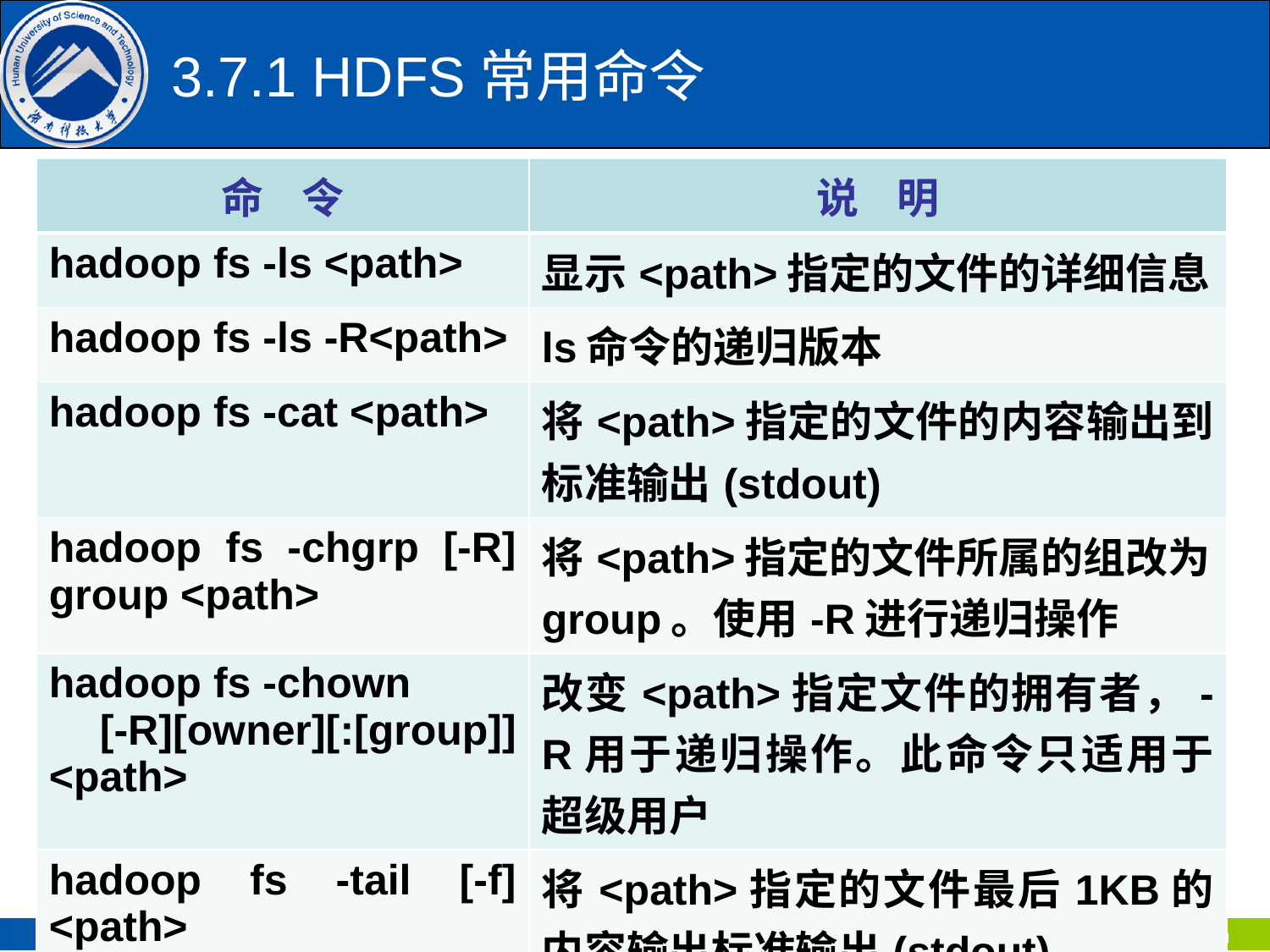

# 3.7.1 HDFS常用命令
| 命 令 | 说 明 |
| --- | --- |
| hadoop fs -ls <path> | 显示<path>指定的文件的详细信息 |
| hadoop fs -ls -R<path> | ls命令的递归版本 |
| hadoop fs -cat <path> | 将<path>指定的文件的内容输出到标准输出(stdout) |
| hadoop fs -chgrp [-R] group <path> | 将<path>指定的文件所属的组改为group。使用-R进行递归操作 |
| hadoop fs -chown [-R][owner][:[group]] <path> | 改变<path>指定文件的拥有者，-R用于递归操作。此命令只适用于超级用户 |
| hadoop fs -tail [-f] <path> | 将<path>指定的文件最后1KB的内容输出标准输出(stdout) |